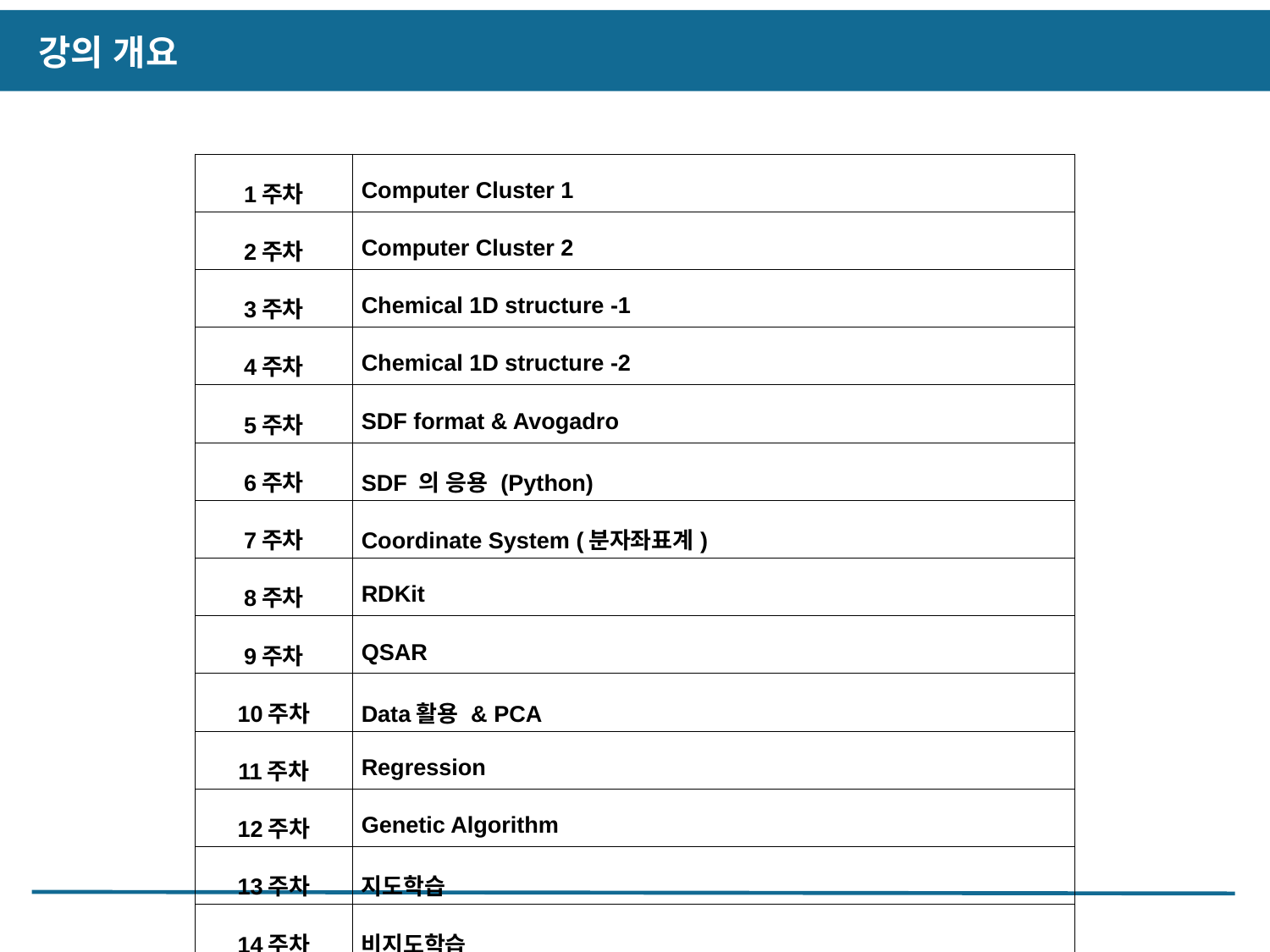

강의 개요
| 1주차 | Computer Cluster 1 |
| --- | --- |
| 2주차 | Computer Cluster 2 |
| 3주차 | Chemical 1D structure -1 |
| 4주차 | Chemical 1D structure -2 |
| 5주차 | SDF format & Avogadro |
| 6주차 | SDF 의 응용 (Python) |
| 7주차 | Coordinate System (분자좌표계) |
| 8주차 | RDKit |
| 9주차 | QSAR |
| 10주차 | Data활용 & PCA |
| 11주차 | Regression |
| 12주차 | Genetic Algorithm |
| 13주차 | 지도학습 |
| 14주차 | 비지도학습 |
| 15주차 | 인공신경망 |